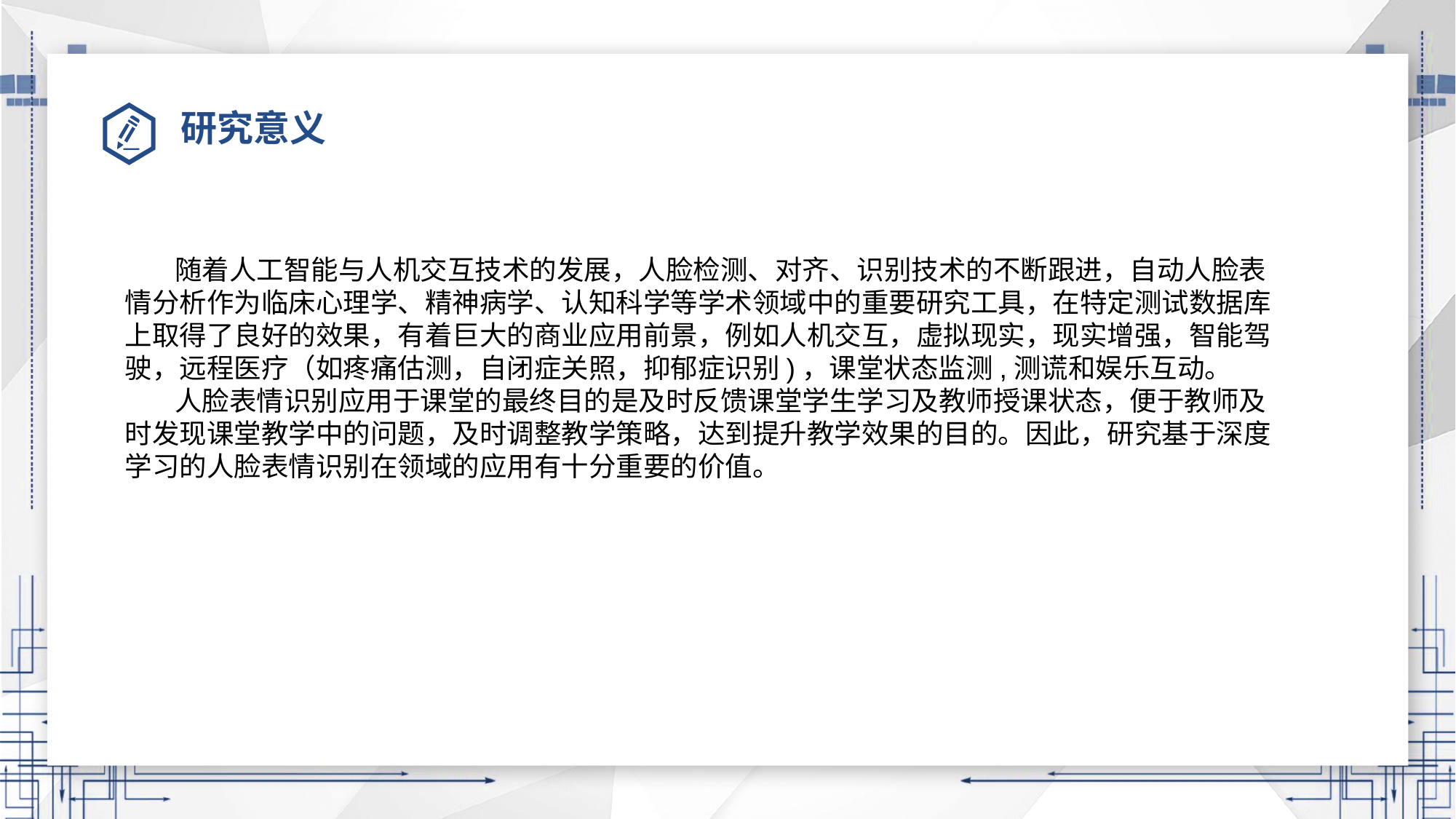

# 研究意义
       随着人工智能与人机交互技术的发展，人脸检测、对齐、识别技术的不断跟进，自动人脸表情分析作为临床心理学、精神病学、认知科学等学术领域中的重要研究工具，在特定测试数据库上取得了良好的效果，有着巨大的商业应用前景，例如人机交互，虚拟现实，现实增强，智能驾驶，远程医疗（如疼痛估测，自闭症关照，抑郁症识别)，课堂状态监测,测谎和娱乐互动。
       人脸表情识别应用于课堂的最终目的是及时反馈课堂学生学习及教师授课状态，便于教师及时发现课堂教学中的问题，及时调整教学策略，达到提升教学效果的目的。因此，研究基于深度学习的人脸表情识别在领域的应用有十分重要的价值。